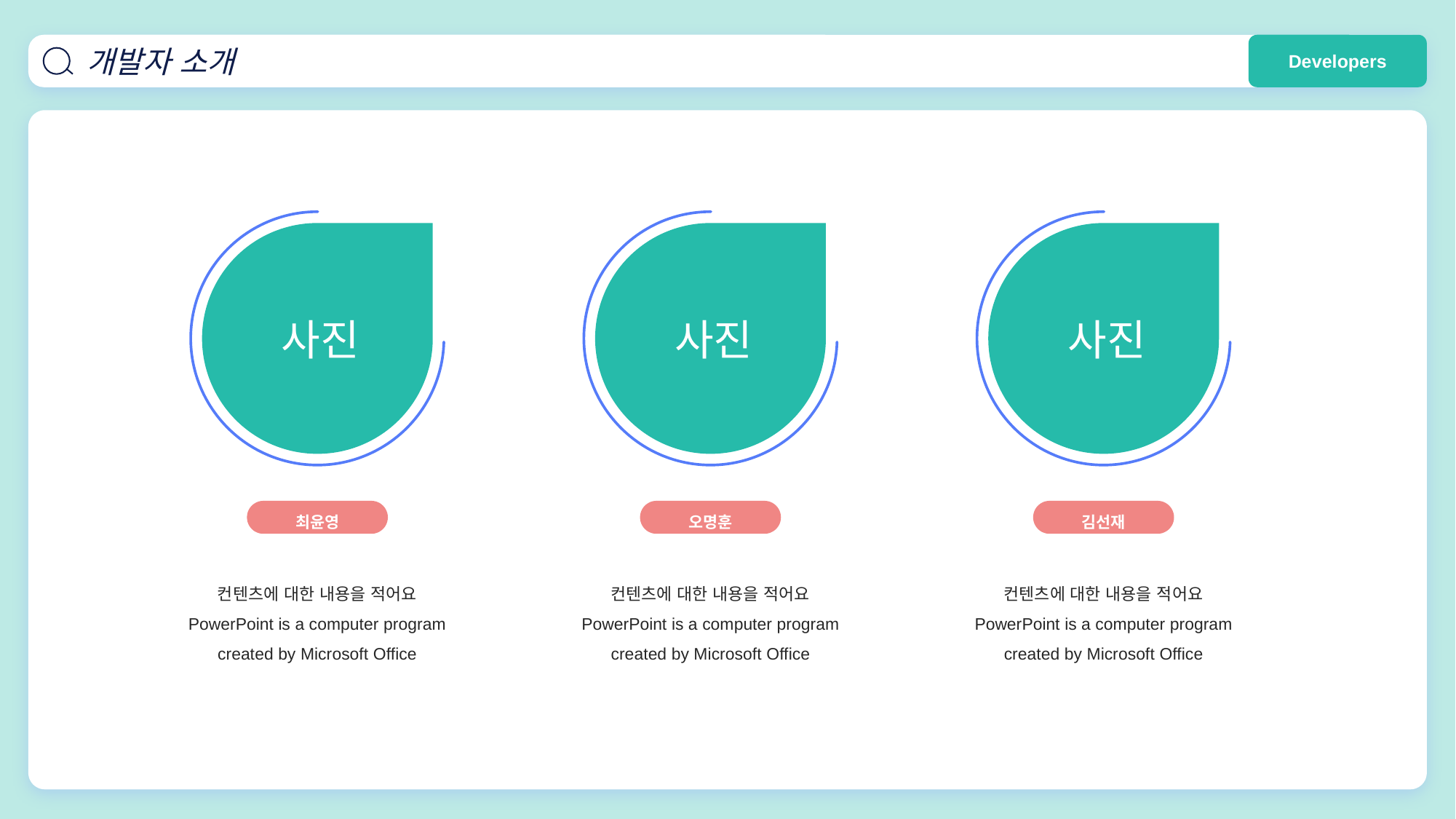

개발자 소개
Developers

사진
사진
사진
최윤영
오명훈
김선재
컨텐츠에 대한 내용을 적어요
PowerPoint is a computer program created by Microsoft Office
컨텐츠에 대한 내용을 적어요
PowerPoint is a computer program created by Microsoft Office
컨텐츠에 대한 내용을 적어요
PowerPoint is a computer program created by Microsoft Office